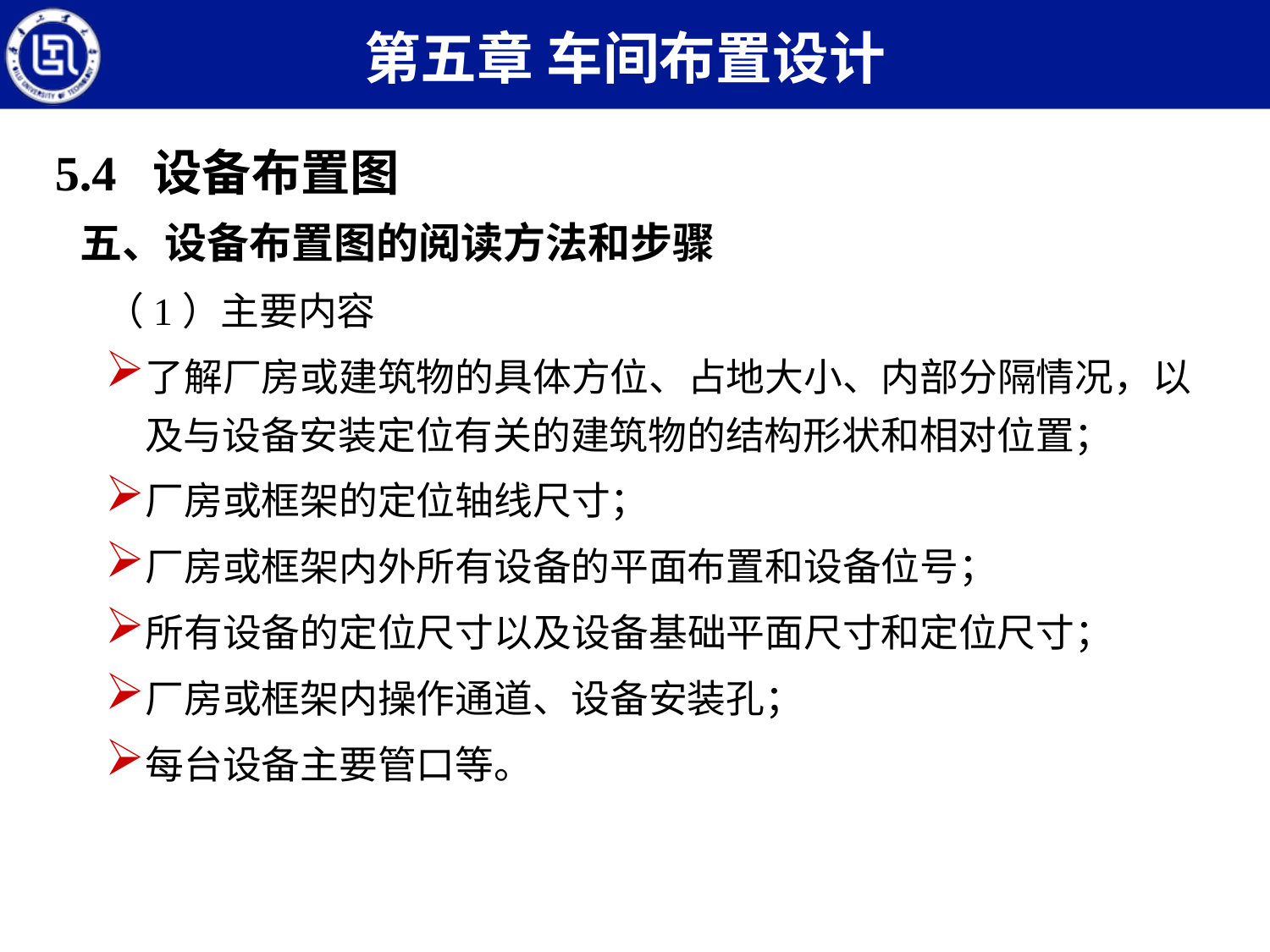

第五章 车间布置设计
5.4  设备布置图
五、设备布置图的阅读方法和步骤
（1）主要内容
了解厂房或建筑物的具体方位、占地大小、内部分隔情况，以及与设备安装定位有关的建筑物的结构形状和相对位置；
厂房或框架的定位轴线尺寸；
厂房或框架内外所有设备的平面布置和设备位号；
所有设备的定位尺寸以及设备基础平面尺寸和定位尺寸；
厂房或框架内操作通道、设备安装孔；
每台设备主要管口等。